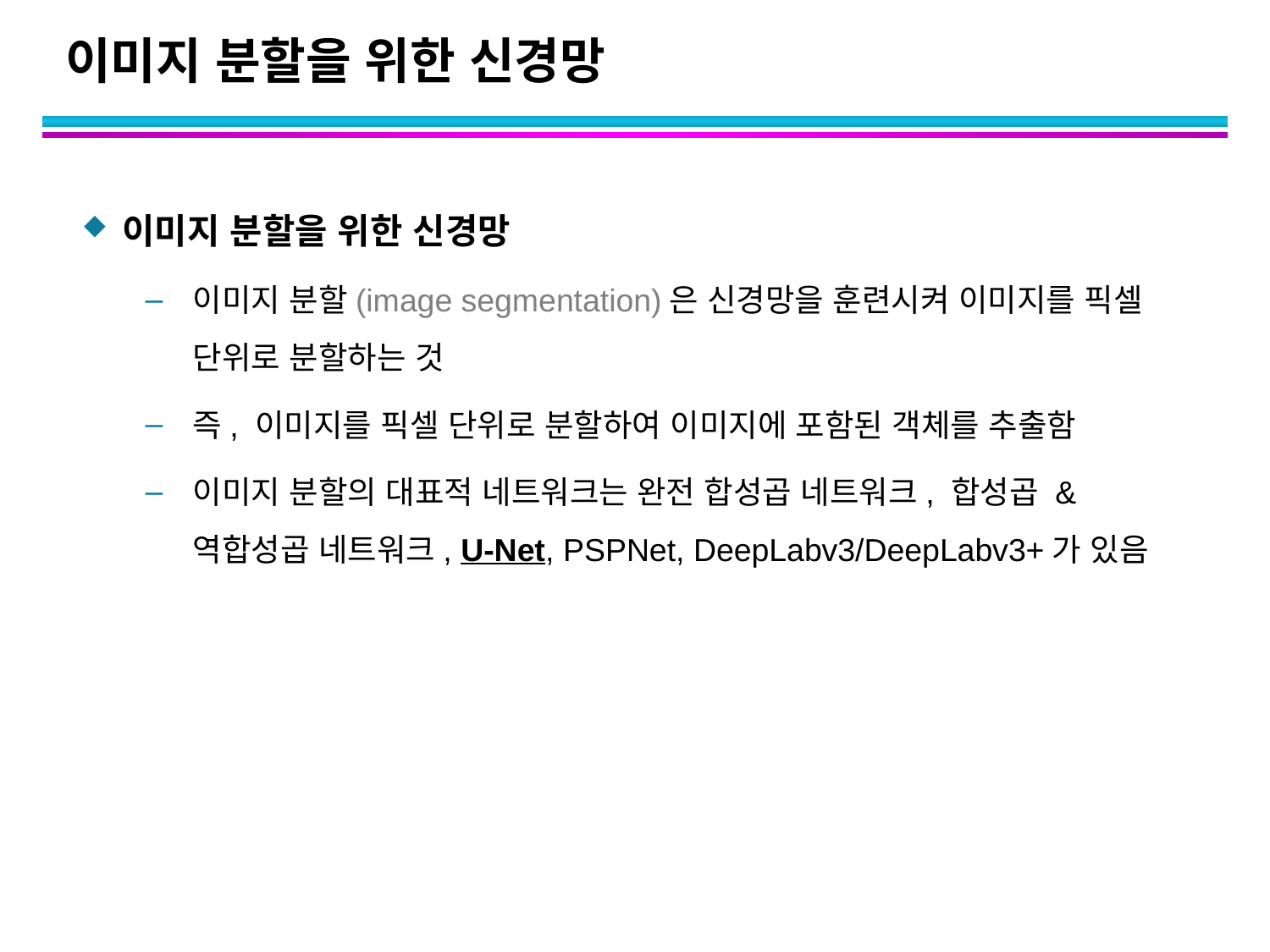

# 이미지 분할을 위한 신경망
이미지 분할을 위한 신경망
이미지 분할(image segmentation)은 신경망을 훈련시켜 이미지를 픽셀 단위로 분할하는 것
즉, 이미지를 픽셀 단위로 분할하여 이미지에 포함된 객체를 추출함
이미지 분할의 대표적 네트워크는 완전 합성곱 네트워크, 합성곱 & 역합성곱 네트워크, U-Net, PSPNet, DeepLabv3/DeepLabv3+가 있음